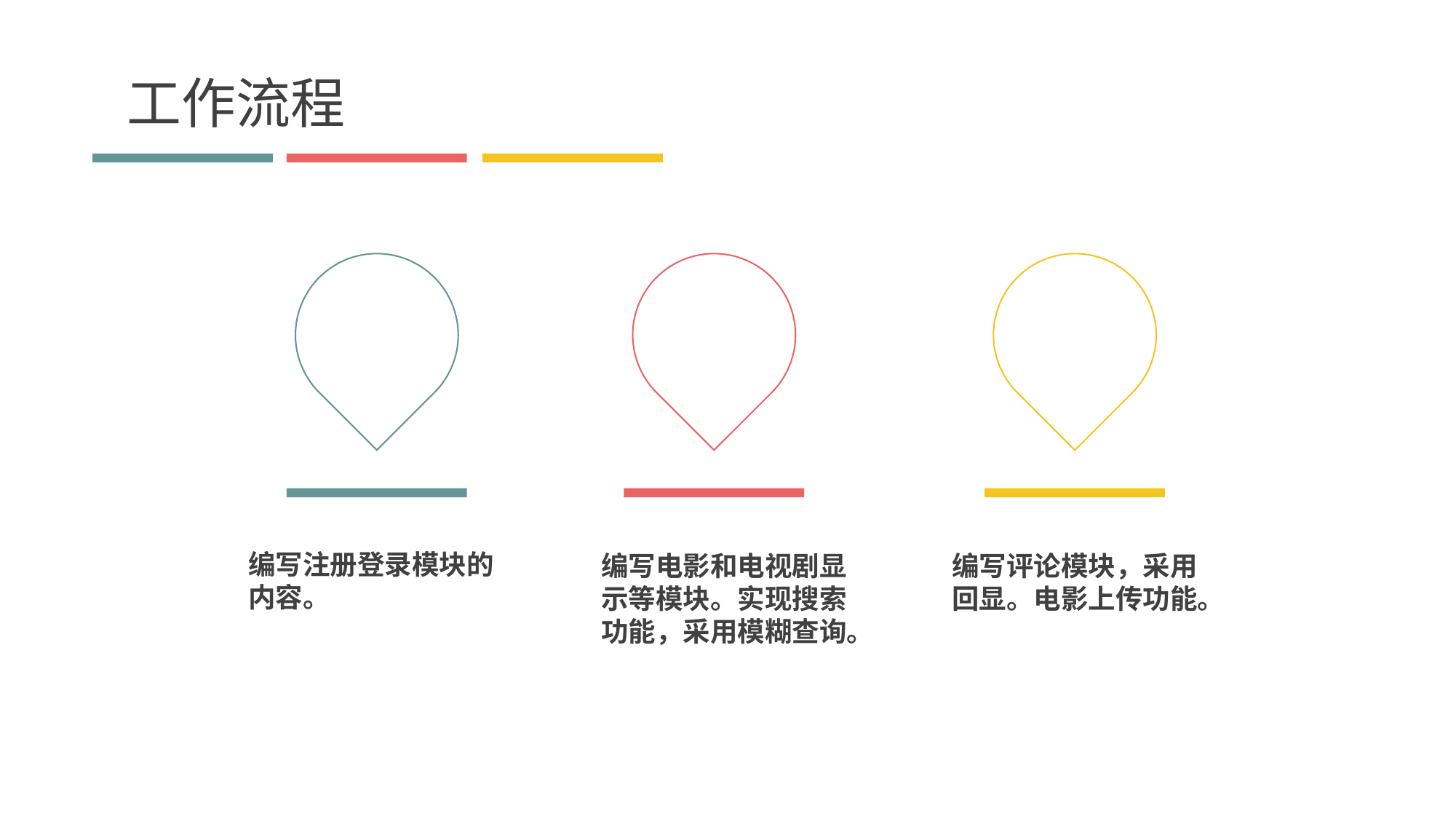

工作流程

编写注册登录模块的内容。

编写电影和电视剧显示等模块。实现搜索功能，采用模糊查询。

编写评论模块，采用回显。电影上传功能。